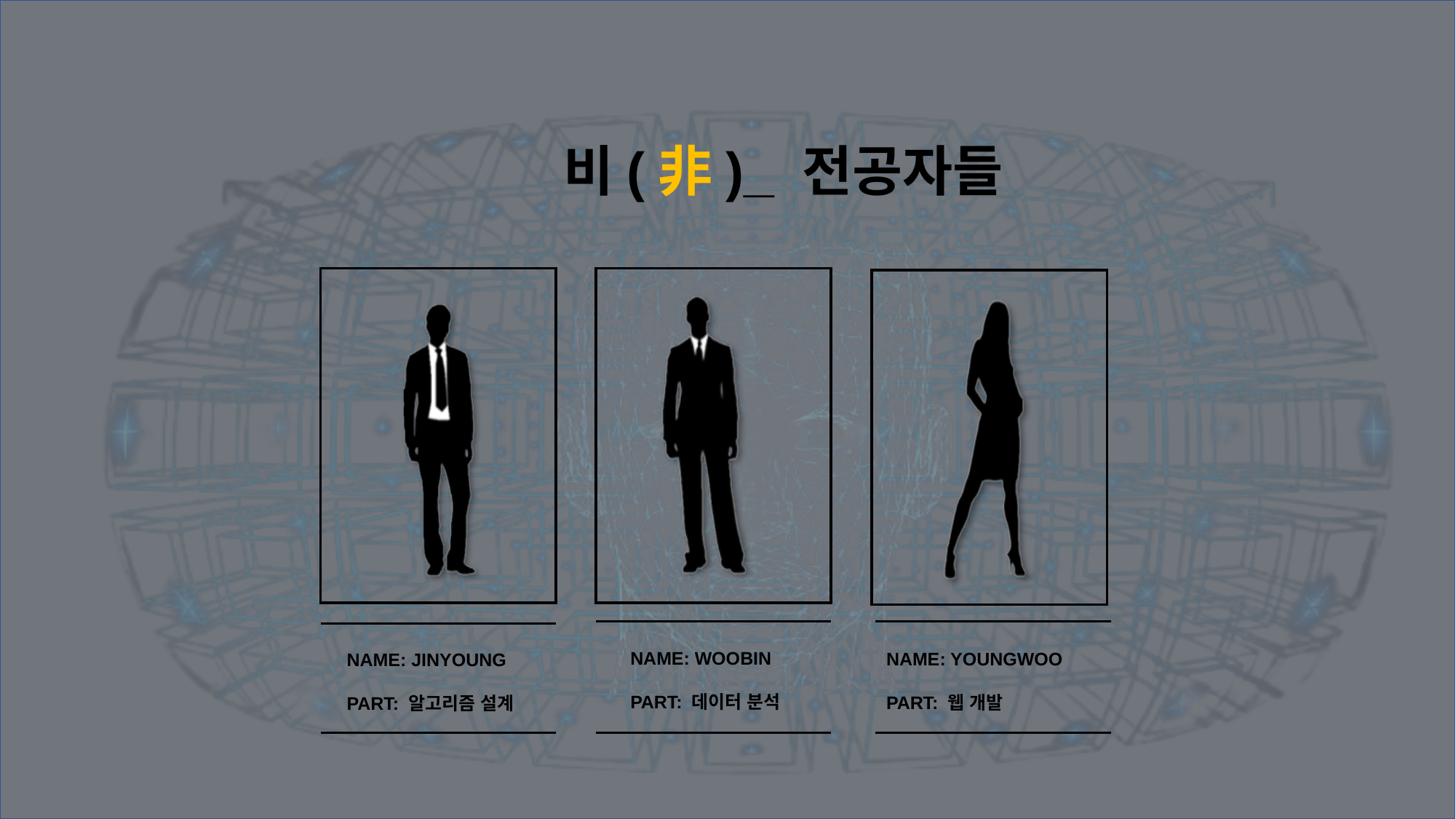

비(非)_ 전공자들

NAME: WOOBIN
PART: 데이터 분석

NAME: JINYOUNG
PART: 알고리즘 설계

NAME: YOUNGWOO
PART: 웹 개발